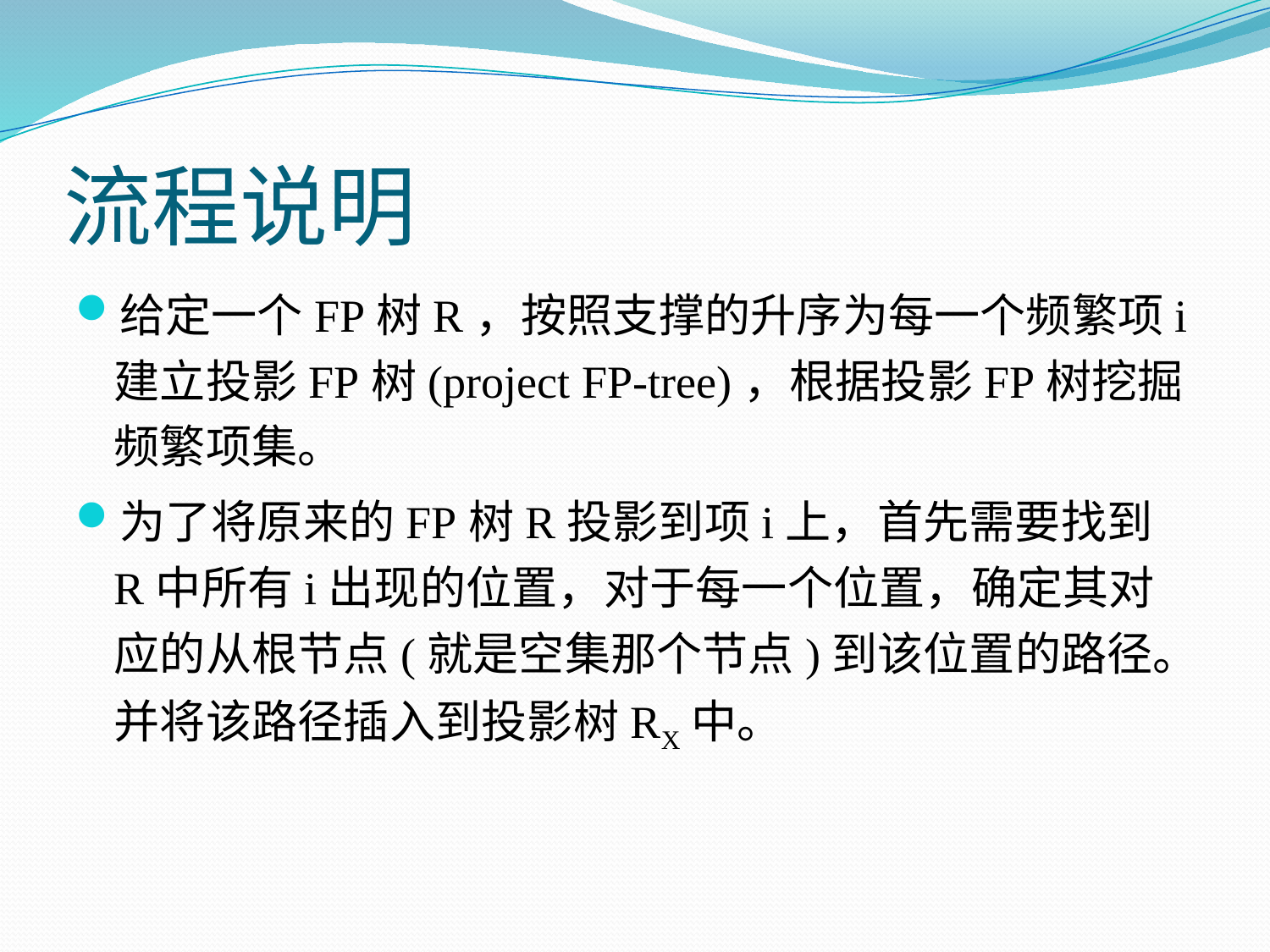

# 流程说明
给定一个FP树R，按照支撑的升序为每一个频繁项i建立投影FP树(project FP-tree)，根据投影FP树挖掘频繁项集。
为了将原来的FP树R投影到项i上，首先需要找到R中所有i出现的位置，对于每一个位置，确定其对应的从根节点(就是空集那个节点)到该位置的路径。并将该路径插入到投影树RX中。